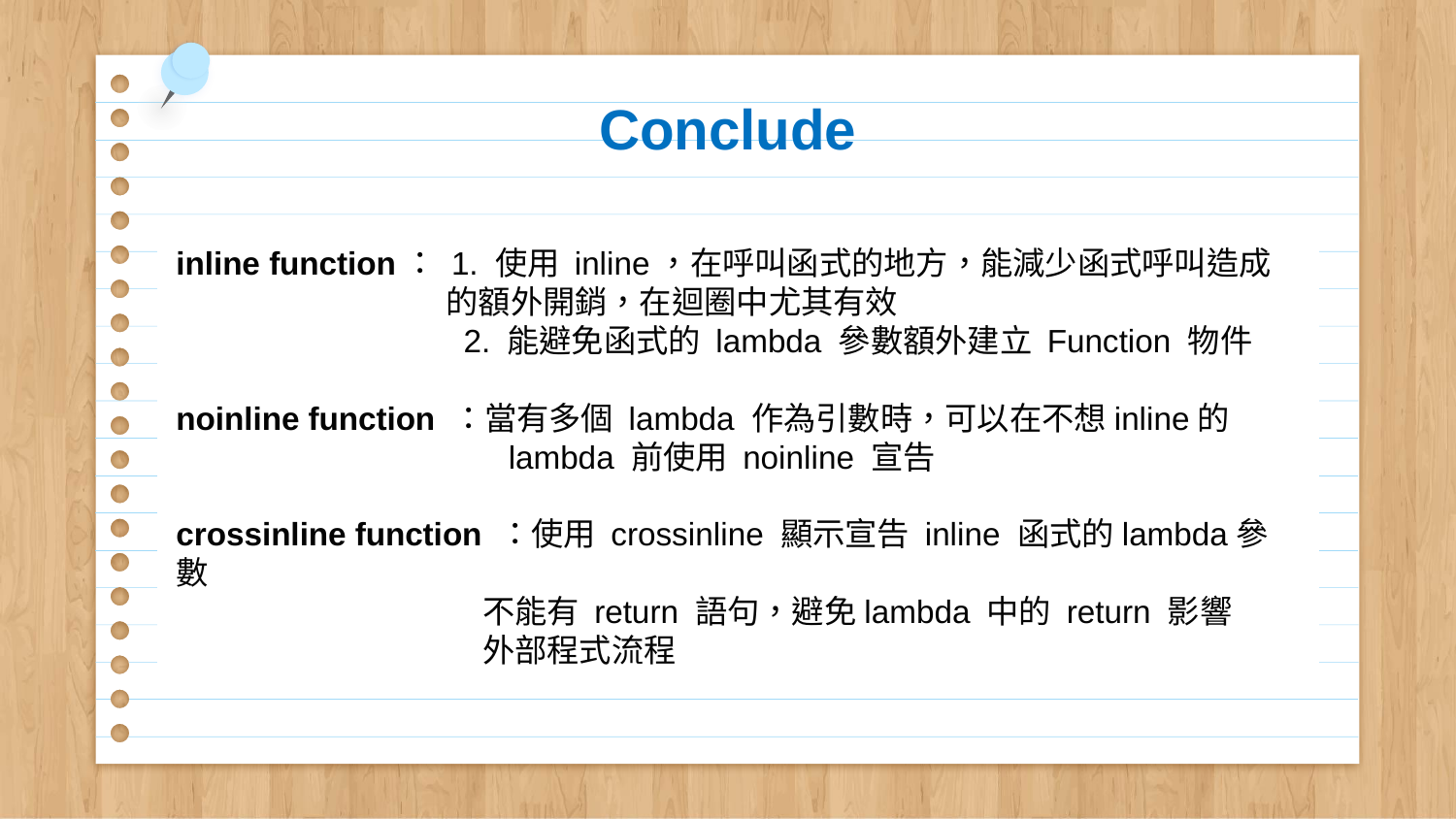

# Conclude
inline function： 1. 使用 inline，在呼叫函式的地方，能減少函式呼叫造成
                                    的額外開銷，在迴圈中尤其有效
                                2. 能避免函式的 lambda 參數額外建立 Function 物件

noinline function ：當有多個 lambda 作為引數時，可以在不想inline的
                                     lambda 前使用 noinline 宣告

crossinline function ：使用 crossinline 顯示宣告 inline 函式的lambda參數
                                         不能有 return 語句，避免lambda 中的 return 影響
                                         外部程式流程